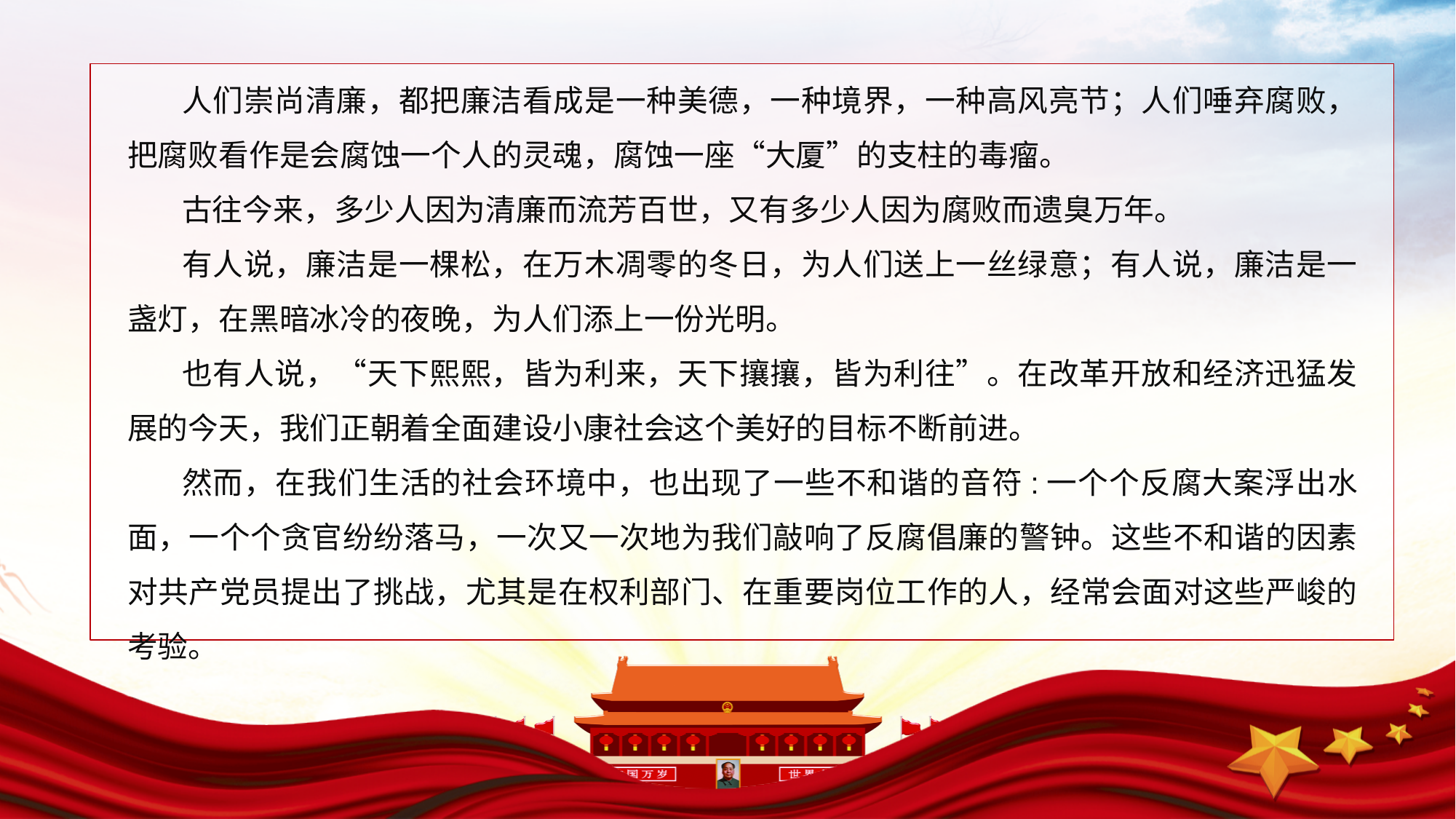

人们崇尚清廉，都把廉洁看成是一种美德，一种境界，一种高风亮节；人们唾弃腐败，把腐败看作是会腐蚀一个人的灵魂，腐蚀一座“大厦”的支柱的毒瘤。
古往今来，多少人因为清廉而流芳百世，又有多少人因为腐败而遗臭万年。
有人说，廉洁是一棵松，在万木凋零的冬日，为人们送上一丝绿意；有人说，廉洁是一盏灯，在黑暗冰冷的夜晚，为人们添上一份光明。
也有人说，“天下熙熙，皆为利来，天下攘攘，皆为利往”。在改革开放和经济迅猛发展的今天，我们正朝着全面建设小康社会这个美好的目标不断前进。
然而，在我们生活的社会环境中，也出现了一些不和谐的音符:一个个反腐大案浮出水面，一个个贪官纷纷落马，一次又一次地为我们敲响了反腐倡廉的警钟。这些不和谐的因素对共产党员提出了挑战，尤其是在权利部门、在重要岗位工作的人，经常会面对这些严峻的考验。